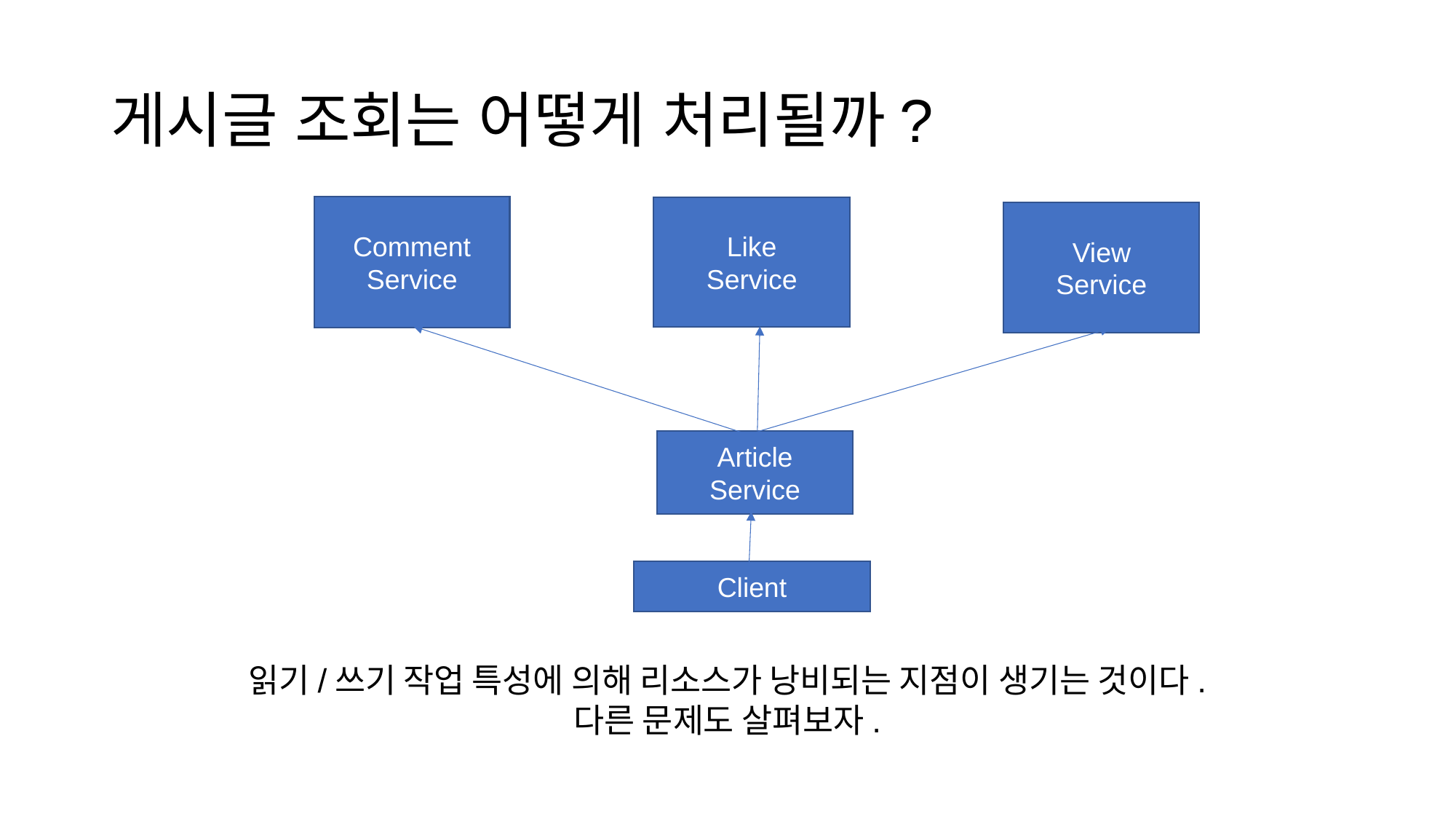

# 게시글 조회는 어떻게 처리될까?
Comment
Service
Like
Service
View
Service
Article
Service
Client
읽기/쓰기 작업 특성에 의해 리소스가 낭비되는 지점이 생기는 것이다.
다른 문제도 살펴보자.